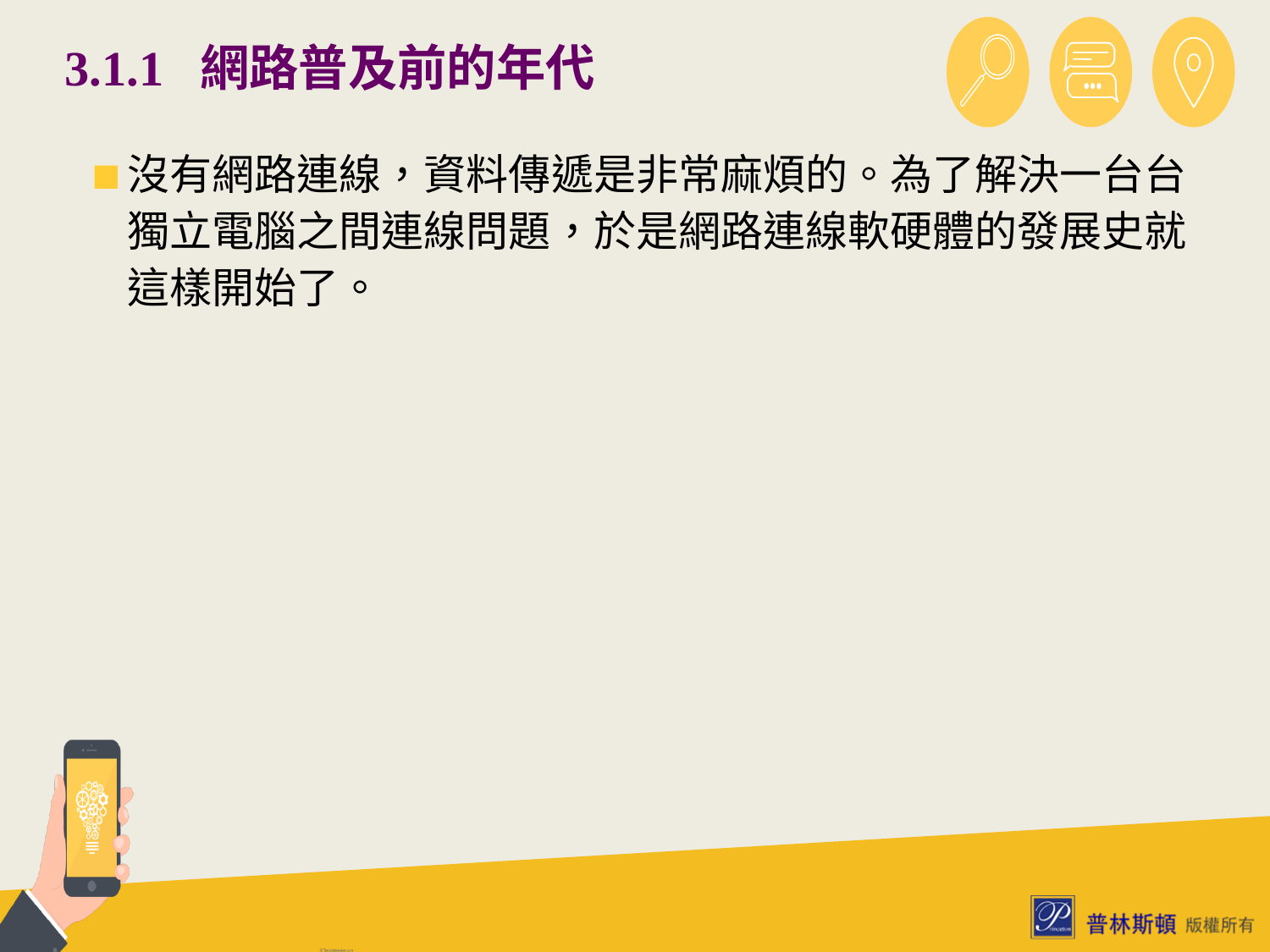

# 3.1.1  網路普及前的年代
沒有網路連線，資料傳遞是非常麻煩的。為了解決一台台獨立電腦之間連線問題，於是網路連線軟硬體的發展史就這樣開始了。